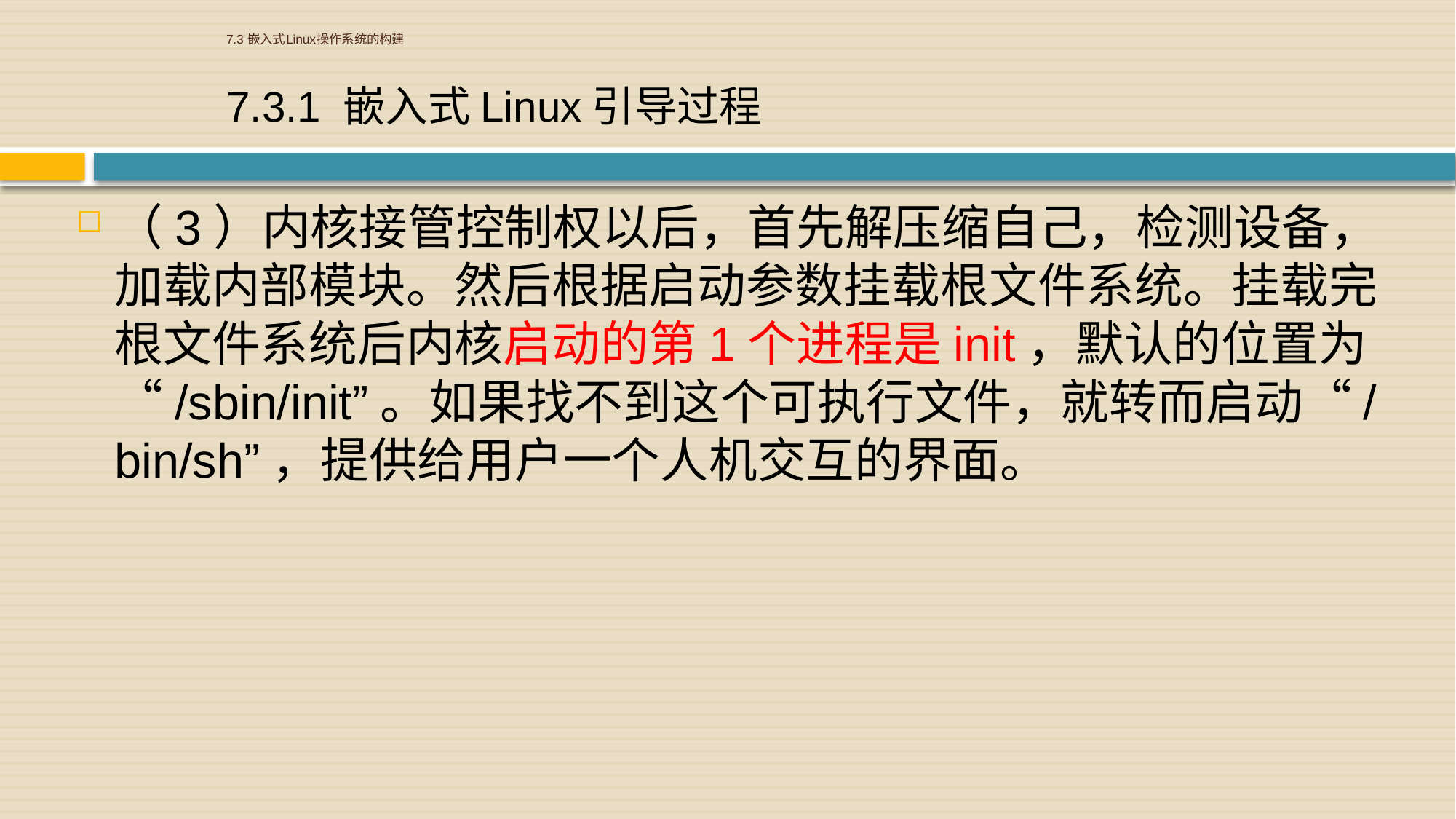

# 7.3 嵌入式Linux操作系统的构建
7.3.1 嵌入式Linux引导过程
（3）内核接管控制权以后，首先解压缩自己，检测设备，加载内部模块。然后根据启动参数挂载根文件系统。挂载完根文件系统后内核启动的第1个进程是init，默认的位置为“/sbin/init”。如果找不到这个可执行文件，就转而启动“/bin/sh”，提供给用户一个人机交互的界面。